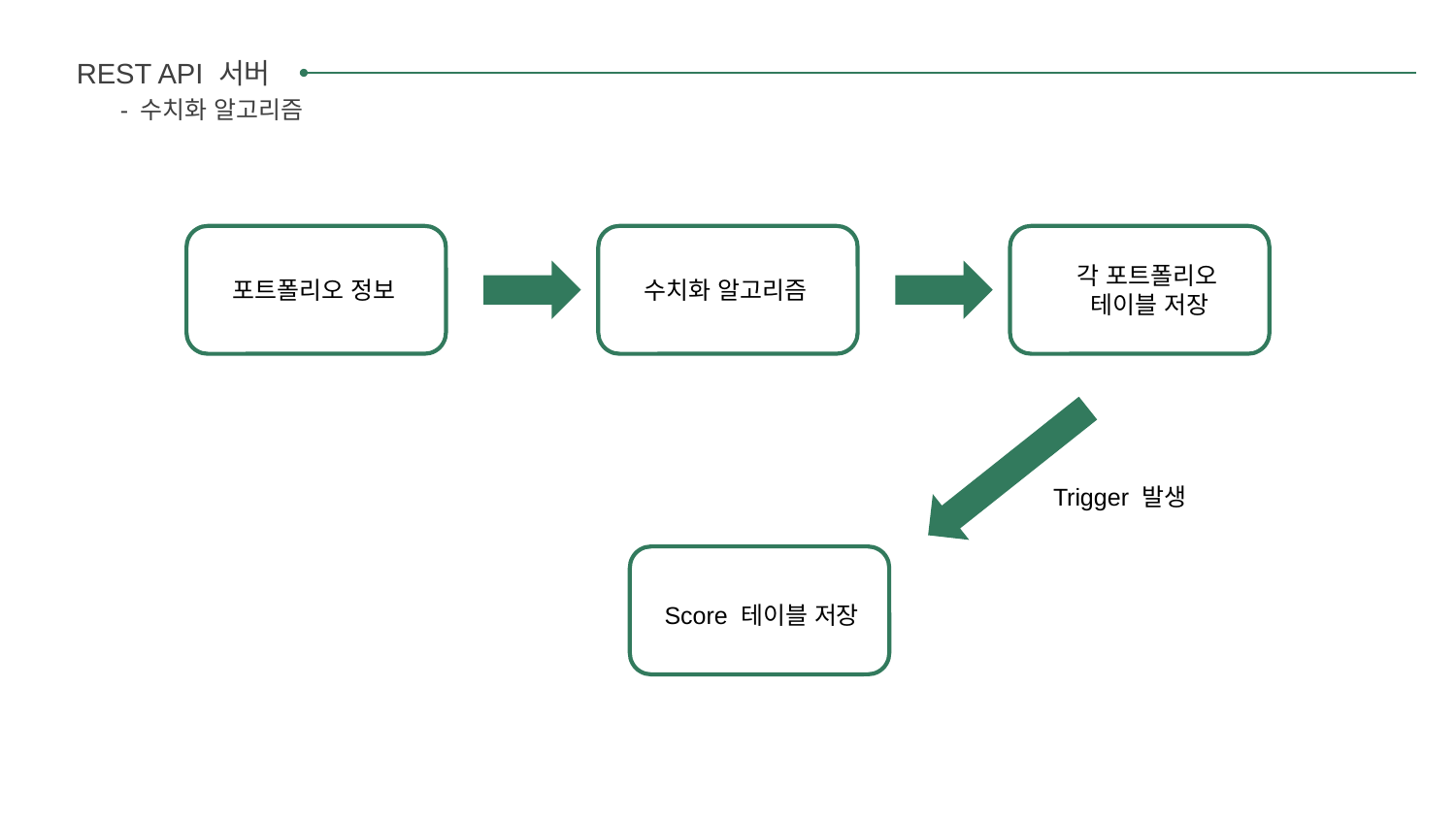

REST API 서버

- 수치화 알고리즘

 각 포트폴리오
   테이블 저장

포트폴리오 정보
수치화 알고리즘

Trigger 발생

 Score 테이블 저장